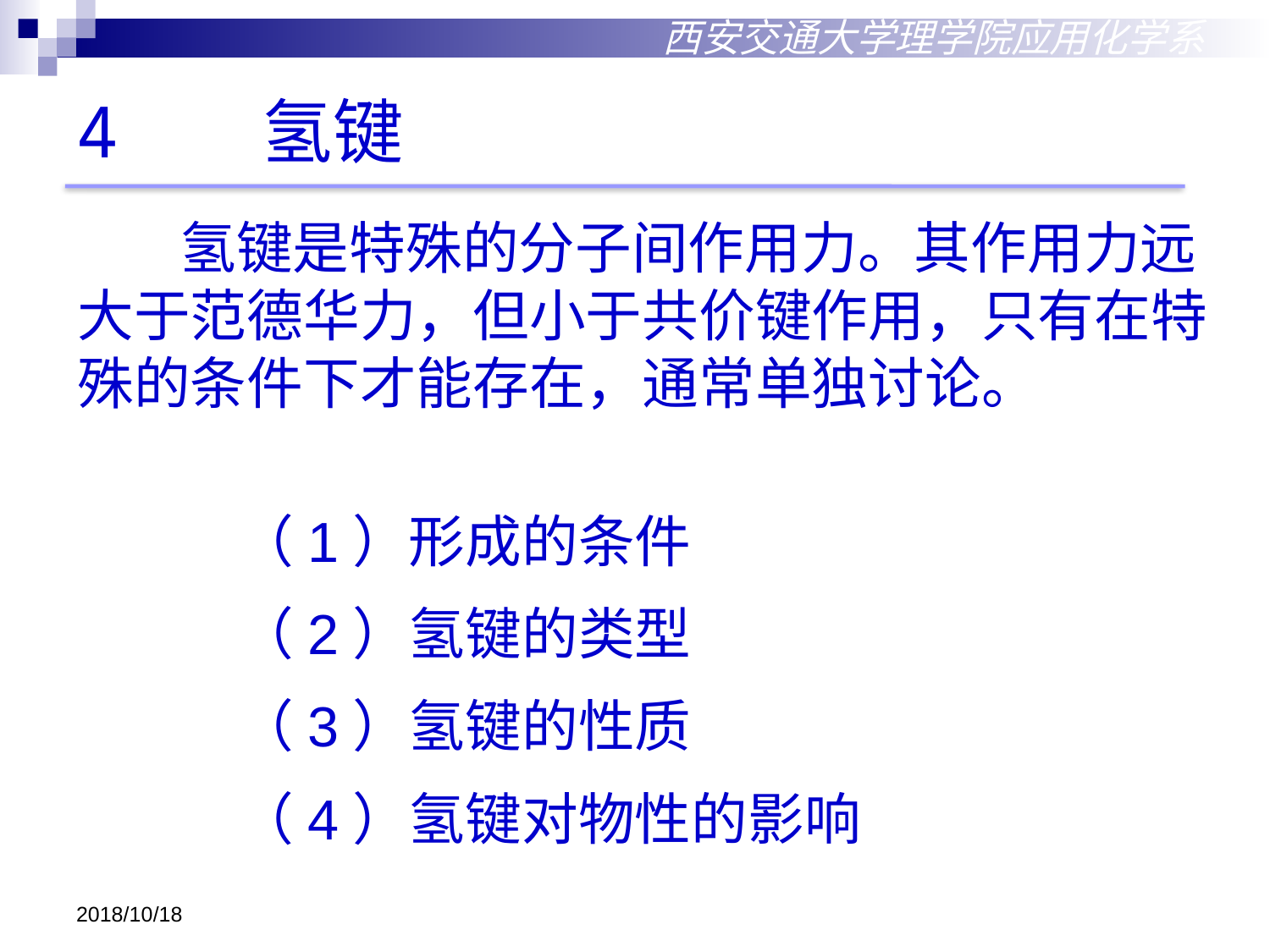

西安交通大学理学院应用化学系
# 4   氢键

       氢键是特殊的分子间作用力。其作用力远大于范德华力，但小于共价键作用，只有在特殊的条件下才能存在，通常单独讨论。

（1）形成的条件
（2）氢键的类型
（3）氢键的性质
（4）氢键对物性的影响
2018/10/18